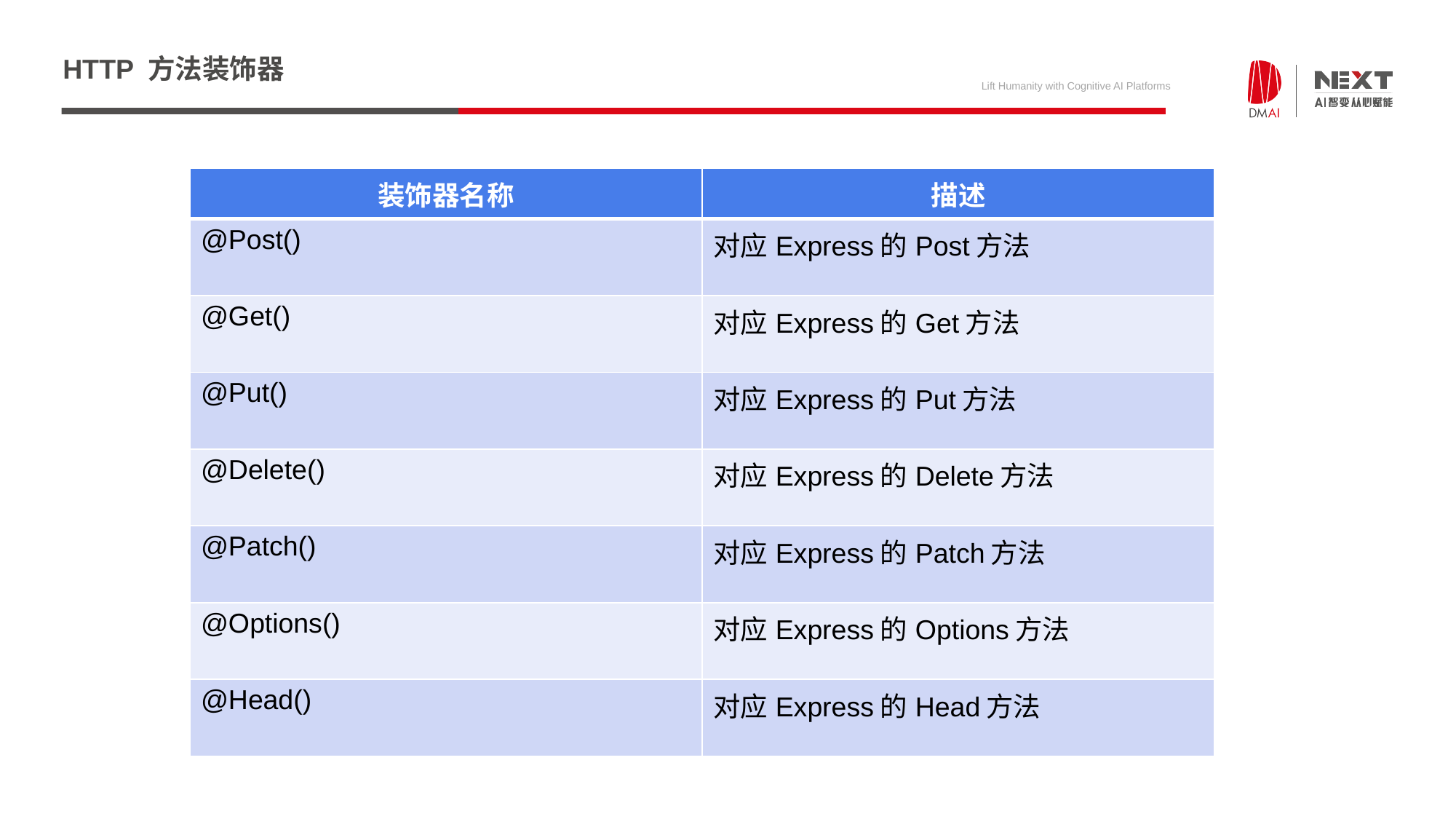

# HTTP 方法装饰器
| 装饰器名称 | 描述 |
| --- | --- |
| @Post() | 对应Express的Post方法 |
| @Get() | 对应Express的Get方法 |
| @Put() | 对应Express的Put方法 |
| @Delete() | 对应Express的Delete方法 |
| @Patch() | 对应Express的Patch方法 |
| @Options() | 对应Express的Options方法 |
| @Head() | 对应Express的Head方法 |